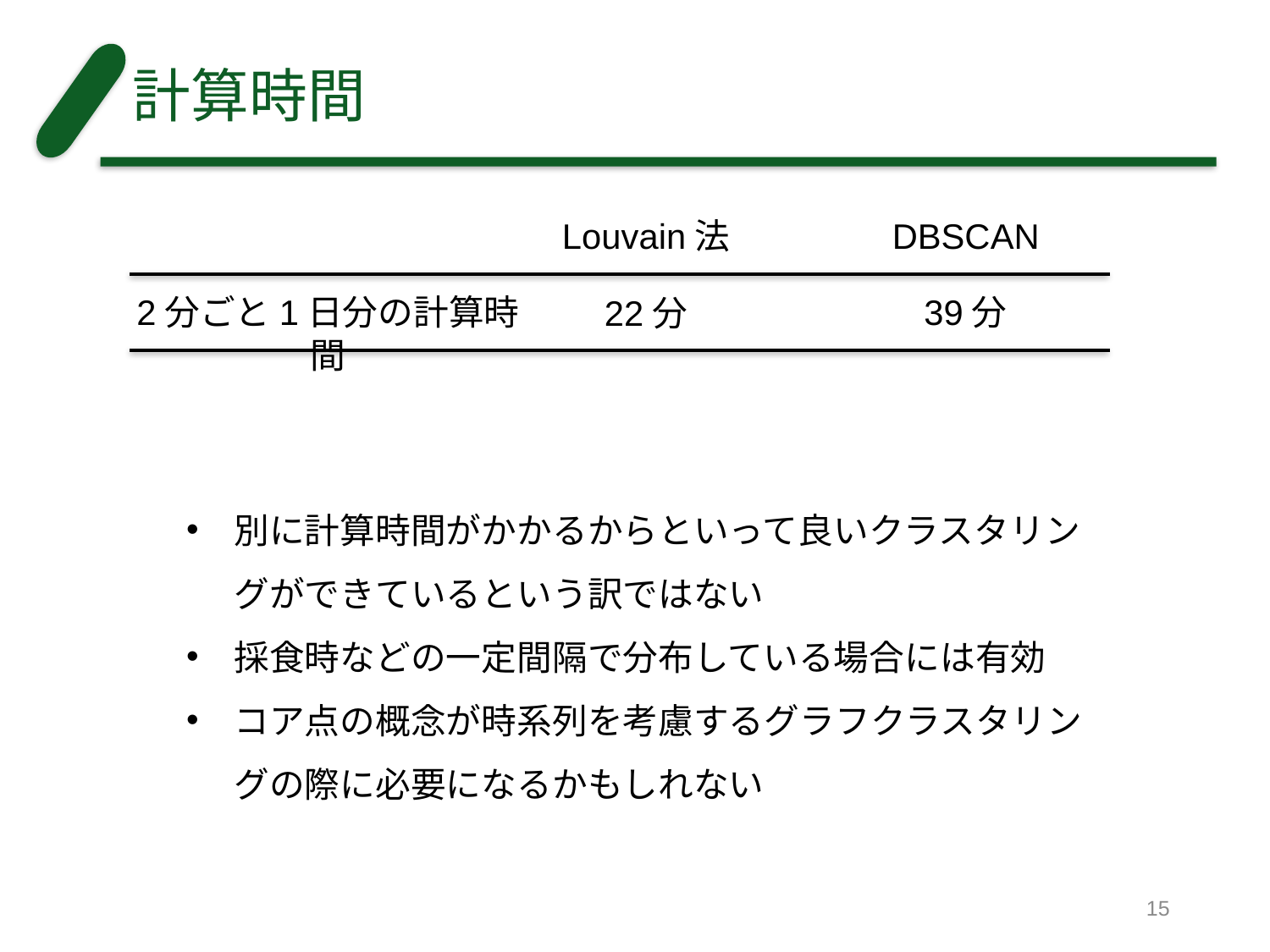

# 計算時間
Louvain法
DBSCAN
2分ごと1日分の計算時間
39分
22分
別に計算時間がかかるからといって良いクラスタリングができているという訳ではない
採食時などの一定間隔で分布している場合には有効
コア点の概念が時系列を考慮するグラフクラスタリングの際に必要になるかもしれない
15